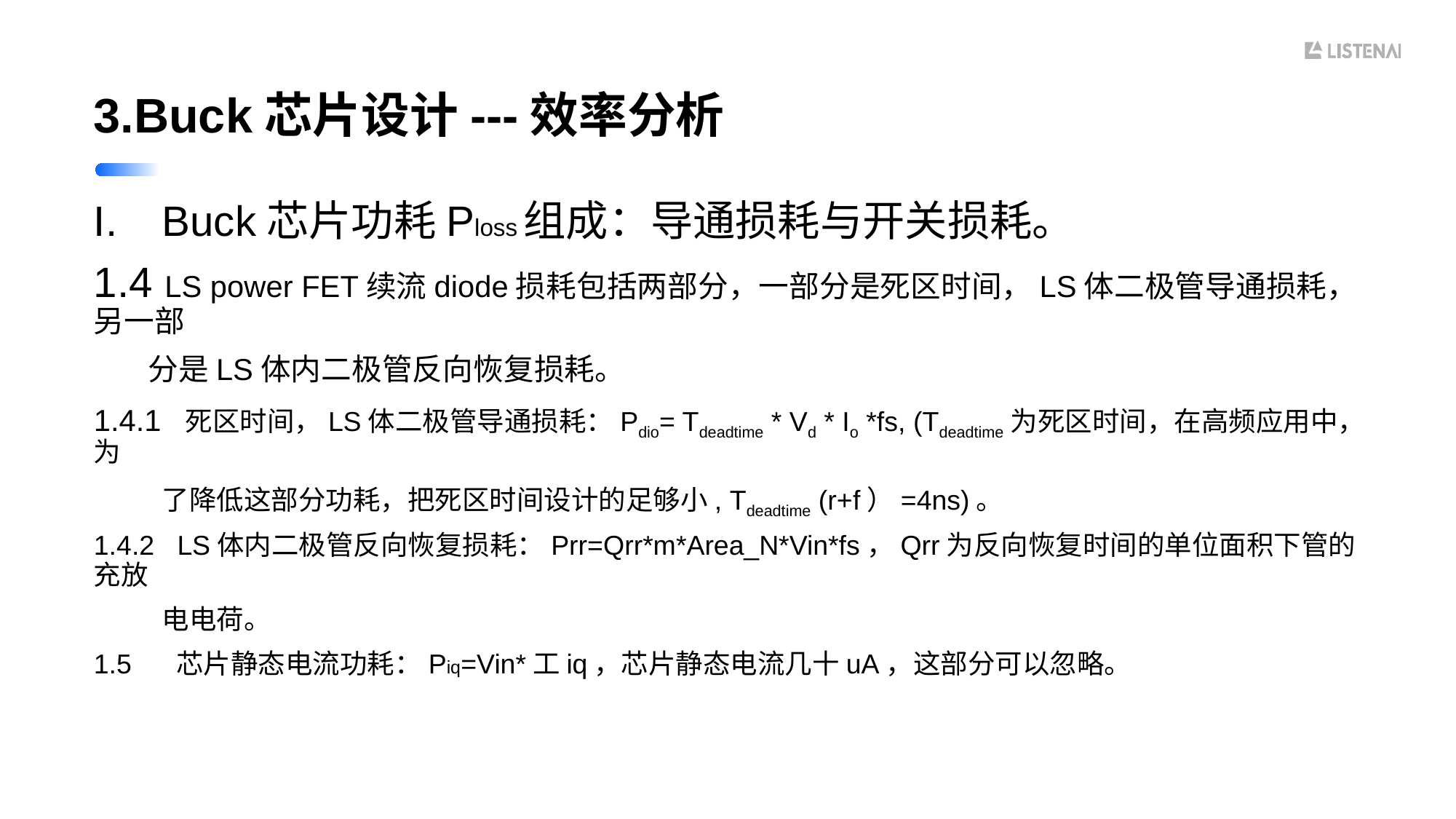

# 3.Buck芯片设计---效率分析
Buck芯片功耗Ploss组成：导通损耗与开关损耗。
1.4 LS power FET续流diode损耗包括两部分，一部分是死区时间，LS体二极管导通损耗，另一部
       分是LS体内二极管反向恢复损耗。
1.4.1  死区时间，LS体二极管导通损耗：Pdio= Tdeadtime * Vd * Io *fs, (Tdeadtime为死区时间，在高频应用中，为
          了降低这部分功耗，把死区时间设计的足够小, Tdeadtime (r+f）=4ns)。
1.4.2   LS体内二极管反向恢复损耗：Prr=Qrr*m*Area_N*Vin*fs，Qrr为反向恢复时间的单位面积下管的充放
          电电荷。
1.5     芯片静态电流功耗：Piq=Vin*工iq，芯片静态电流几十uA，这部分可以忽略。